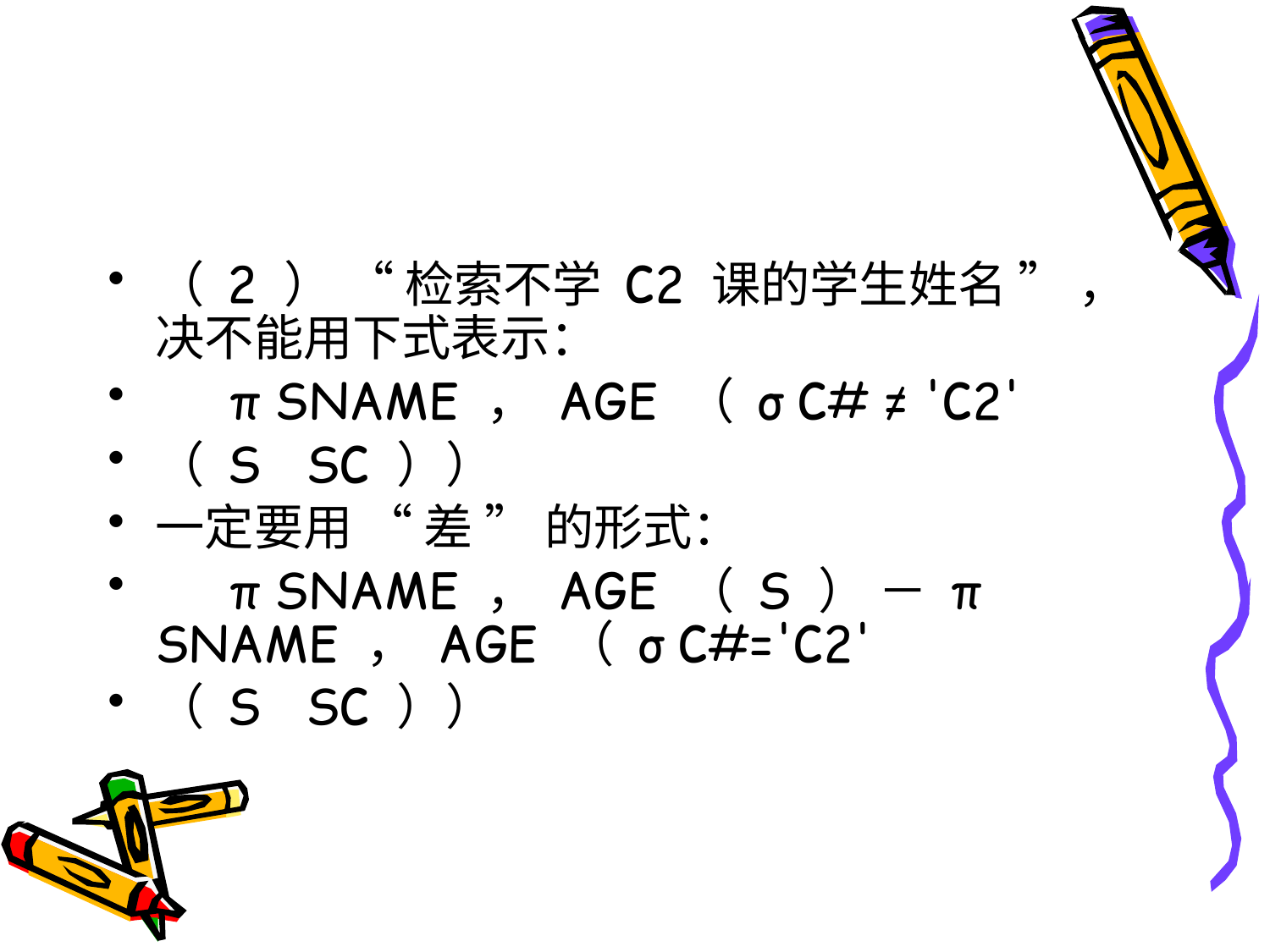

#
（ 2 ） “ 检索不学 C2 课的学生姓名 ” ，决不能用下式表示：
     π SNAME ， AGE （ σ C# ≠ 'C2'
（ S   SC ））
一定要用 “ 差 ” 的形式：
     π SNAME ， AGE （ S ） － π SNAME ， AGE （ σ C#='C2'
（ S   SC ））